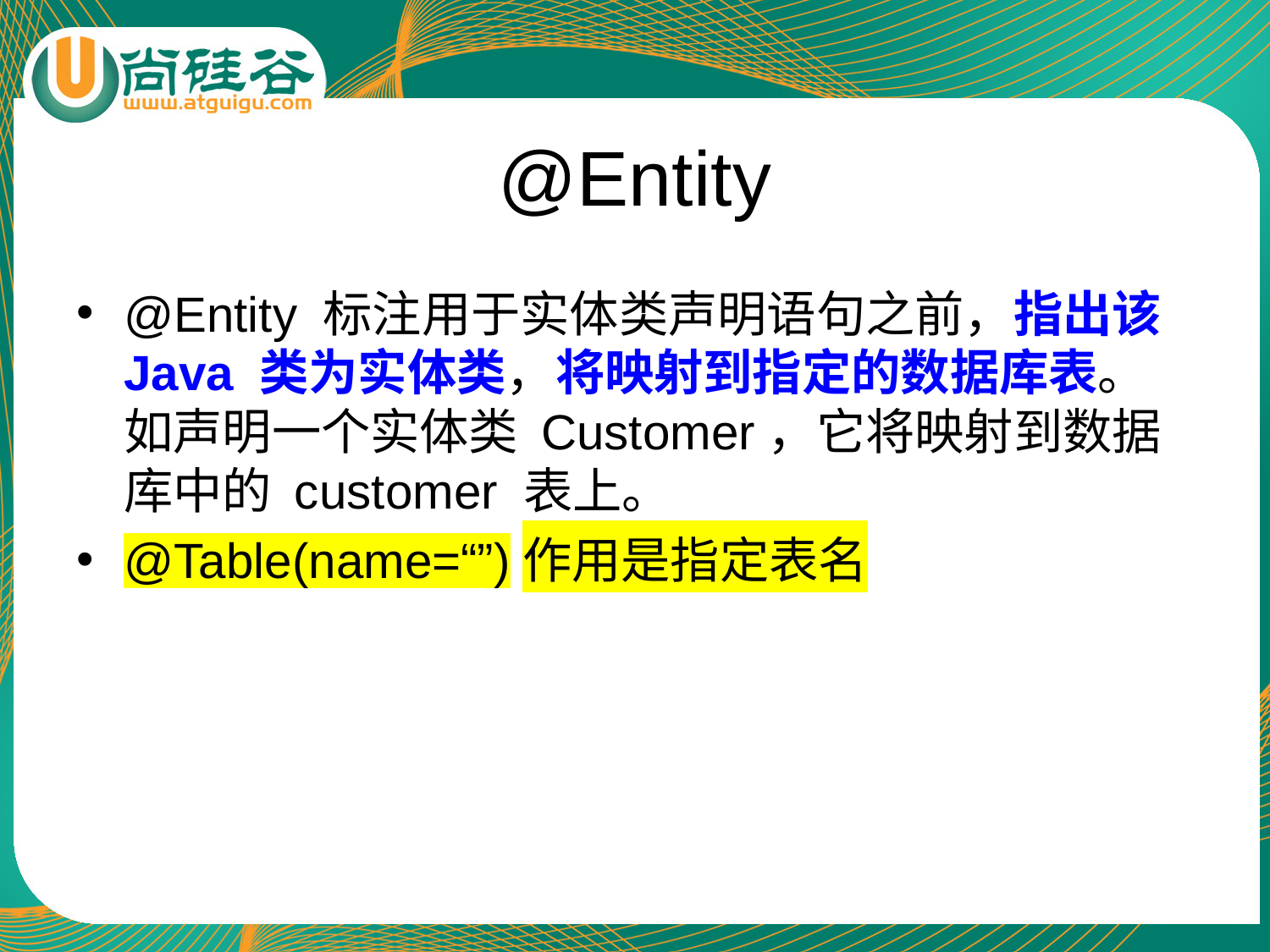

# @Entity
@Entity 标注用于实体类声明语句之前，指出该Java 类为实体类，将映射到指定的数据库表。如声明一个实体类 Customer，它将映射到数据库中的 customer 表上。
@Table(name=“”)作用是指定表名